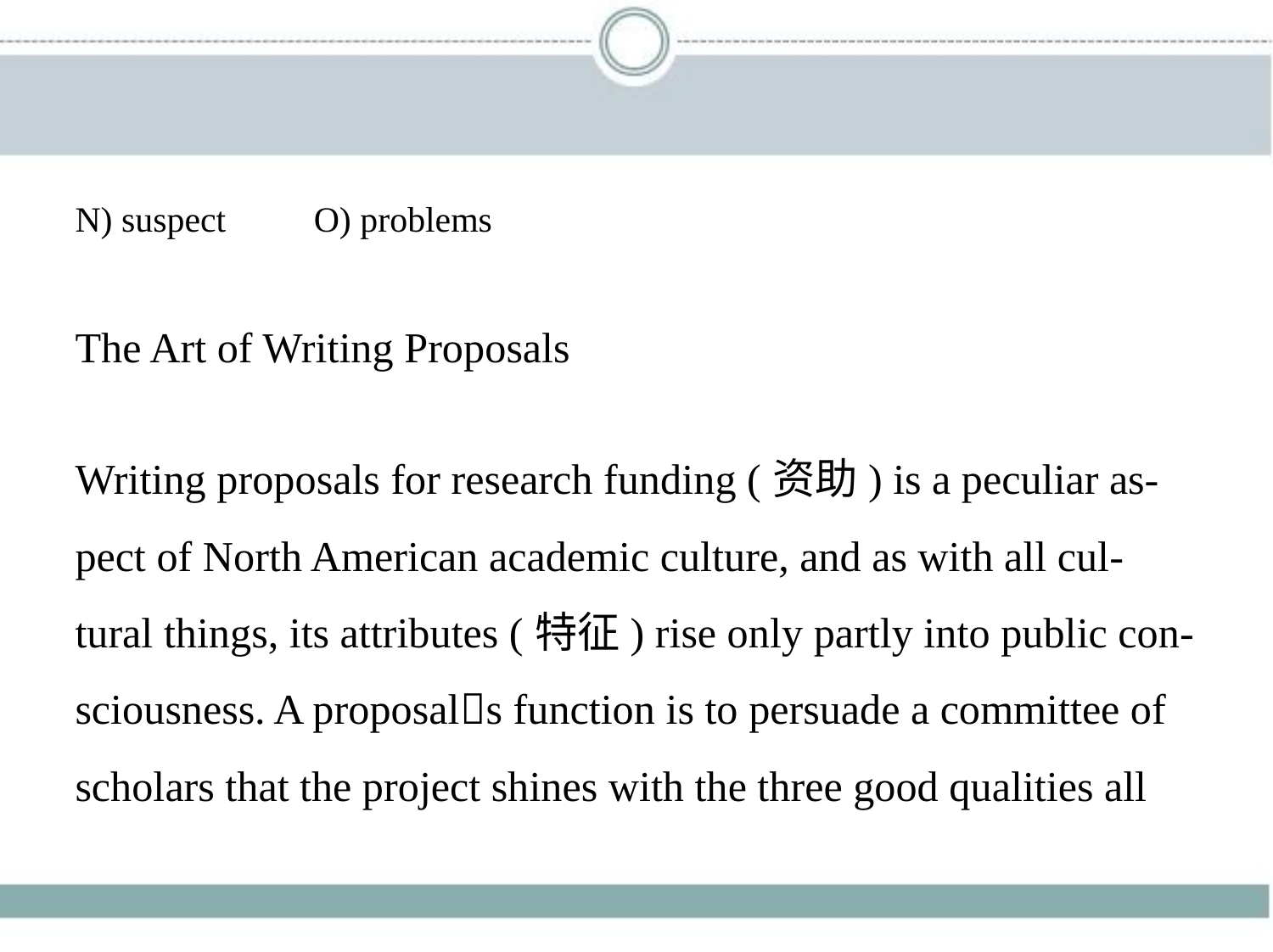

N) suspect　　O) problems
The Art of Writing Proposals
Writing proposals for research funding (资助) is a peculiar as-
pect of North American academic culture, and as with all cul-
tural things, its attributes (特征) rise only partly into public con-
sciousness. A proposal􀆳s function is to persuade a committee of
scholars that the project shines with the three good qualities all